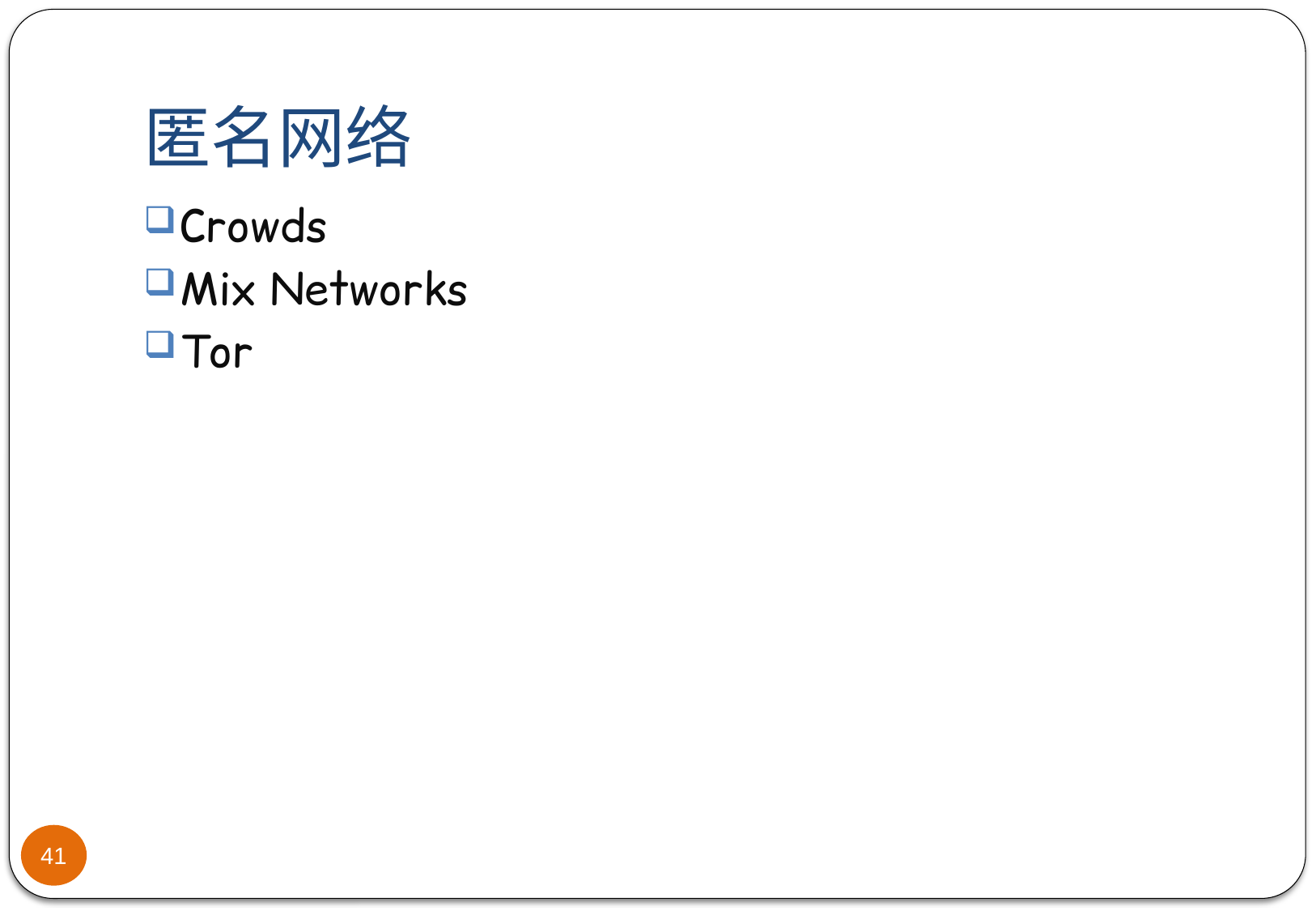

# 匿名网络
Crowds
Mix Networks
Tor
41